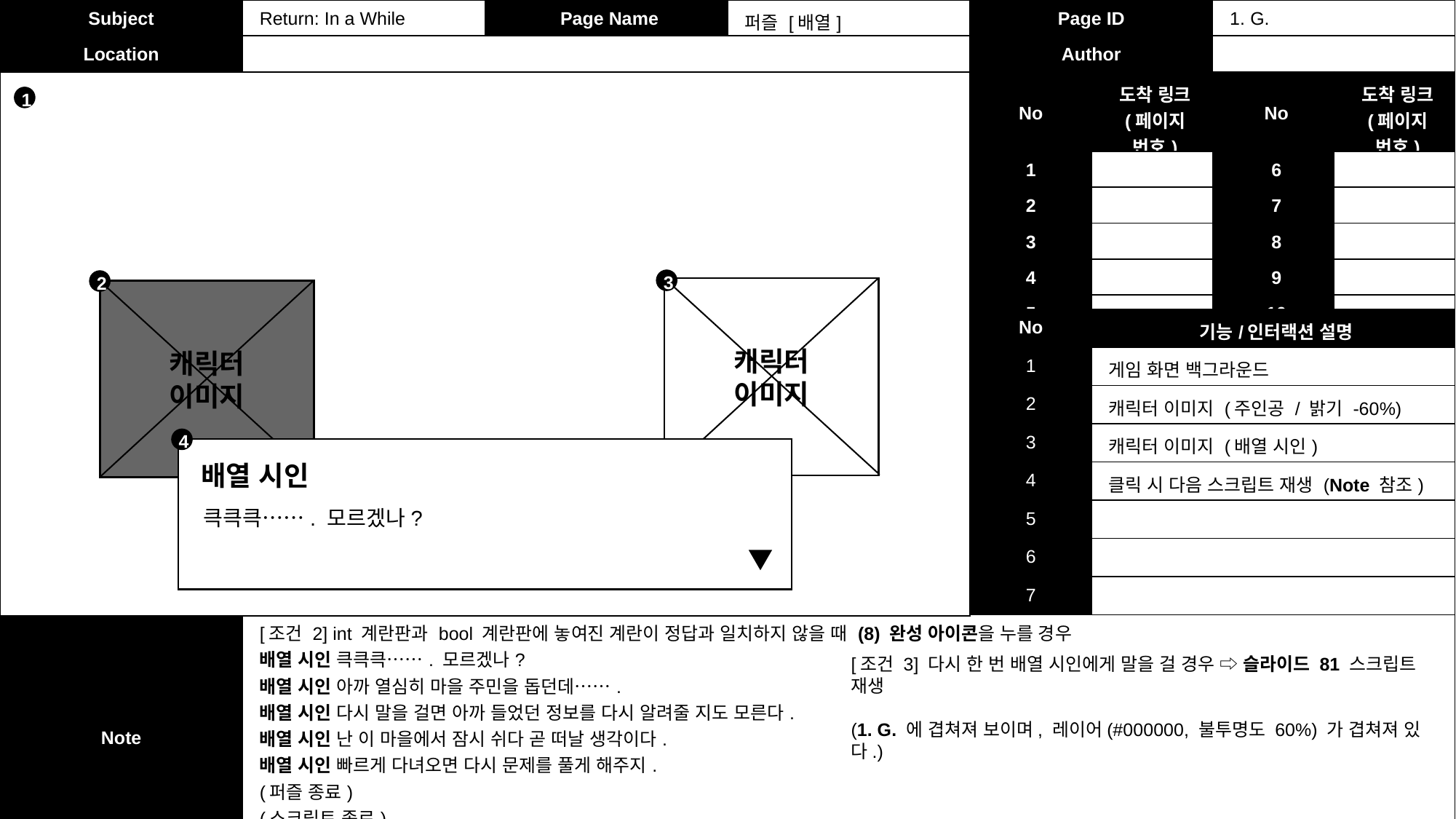

| Subject | Return: In a While | Page Name | 퍼즐 [배열] | Page ID | 1. G. |
| --- | --- | --- | --- | --- | --- |
| Location |  |  |  | Author |  |

| No | 도착 링크 (페이지 번호) | No | 도착 링크 (페이지 번호) |
| --- | --- | --- | --- |
| 1 |  | 6 |  |
| 2 |  | 7 |  |
| 3 |  | 8 |  |
| 4 |  | 9 |  |
| 5 |  | 10 |  |
1
3
2

캐릭터
이미지

캐릭터
이미지
| No | 기능/인터랙션 설명 |
| --- | --- |
| 1 | 게임 화면 백그라운드 |
| 2 | 캐릭터 이미지 (주인공 / 밝기 -60%) |
| 3 | 캐릭터 이미지 (배열 시인) |
| 4 | 클릭 시 다음 스크립트 재생 (Note 참조) |
| 5 |  |
| 6 |  |
| 7 |  |
4

배열 시인
큭큭큭……. 모르겠나?

| Note | [조건 2] int 계란판과 bool 계란판에 놓여진 계란이 정답과 일치하지 않을 때 (8) 완성 아이콘을 누를 경우 배열 시인 큭큭큭……. 모르겠나? 배열 시인 아까 열심히 마을 주민을 돕던데……. 배열 시인 다시 말을 걸면 아까 들었던 정보를 다시 알려줄 지도 모른다. 배열 시인 난 이 마을에서 잠시 쉬다 곧 떠날 생각이다. 배열 시인 빠르게 다녀오면 다시 문제를 풀게 해주지. (퍼즐 종료) (스크립트 종료) (게임 화면 백그라운드 및 캐릭터 조작 활성화) |
| --- | --- |
[조건 3] 다시 한 번 배열 시인에게 말을 걸 경우 ⇨ 슬라이드 81 스크립트 재생

(1. G. 에 겹쳐져 보이며, 레이어(#000000, 불투명도 60%) 가 겹쳐져 있다.)